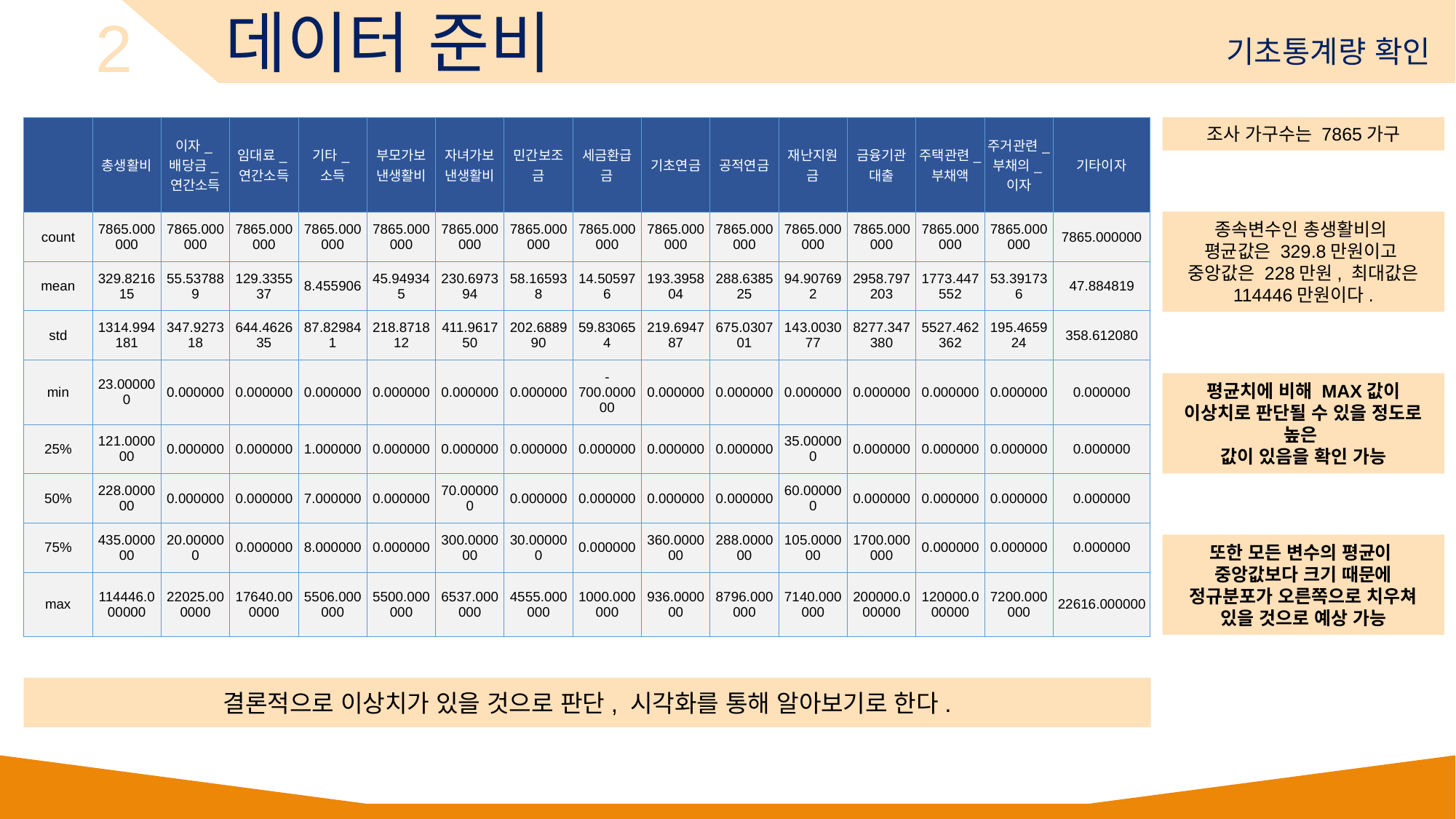

2

데이터 준비
기초통계량 확인
|  | 총생활비 | 이자\_배당금\_연간소득 | 임대료\_연간소득 | 기타\_소득 | 부모가보낸생활비 | 자녀가보낸생활비 | 민간보조금 | 세금환급금 | 기초연금 | 공적연금 | 재난지원금 | 금융기관대출 | 주택관련\_부채액 | 주거관련\_부채의\_이자 | 기타이자 |
| --- | --- | --- | --- | --- | --- | --- | --- | --- | --- | --- | --- | --- | --- | --- | --- |
| count | 7865.000000 | 7865.000000 | 7865.000000 | 7865.000000 | 7865.000000 | 7865.000000 | 7865.000000 | 7865.000000 | 7865.000000 | 7865.000000 | 7865.000000 | 7865.000000 | 7865.000000 | 7865.000000 | 7865.000000 |
| mean | 329.821615 | 55.537889 | 129.335537 | 8.455906 | 45.949345 | 230.697394 | 58.165938 | 14.505976 | 193.395804 | 288.638525 | 94.907692 | 2958.797203 | 1773.447552 | 53.391736 | 47.884819 |
| std | 1314.994181 | 347.927318 | 644.462635 | 87.829841 | 218.871812 | 411.961750 | 202.688990 | 59.830654 | 219.694787 | 675.030701 | 143.003077 | 8277.347380 | 5527.462362 | 195.465924 | 358.612080 |
| min | 23.000000 | 0.000000 | 0.000000 | 0.000000 | 0.000000 | 0.000000 | 0.000000 | -700.000000 | 0.000000 | 0.000000 | 0.000000 | 0.000000 | 0.000000 | 0.000000 | 0.000000 |
| 25% | 121.000000 | 0.000000 | 0.000000 | 1.000000 | 0.000000 | 0.000000 | 0.000000 | 0.000000 | 0.000000 | 0.000000 | 35.000000 | 0.000000 | 0.000000 | 0.000000 | 0.000000 |
| 50% | 228.000000 | 0.000000 | 0.000000 | 7.000000 | 0.000000 | 70.000000 | 0.000000 | 0.000000 | 0.000000 | 0.000000 | 60.000000 | 0.000000 | 0.000000 | 0.000000 | 0.000000 |
| 75% | 435.000000 | 20.000000 | 0.000000 | 8.000000 | 0.000000 | 300.000000 | 30.000000 | 0.000000 | 360.000000 | 288.000000 | 105.000000 | 1700.000000 | 0.000000 | 0.000000 | 0.000000 |
| max | 114446.000000 | 22025.000000 | 17640.000000 | 5506.000000 | 5500.000000 | 6537.000000 | 4555.000000 | 1000.000000 | 936.000000 | 8796.000000 | 7140.000000 | 200000.000000 | 120000.000000 | 7200.000000 | 22616.000000 |
조사 가구수는 7865가구
종속변수인 총생활비의
평균값은 329.8만원이고
중앙값은 228만원, 최대값은 114446만원이다.
평균치에 비해 MAX값이 이상치로 판단될 수 있을 정도로 높은
값이 있음을 확인 가능
또한 모든 변수의 평균이
중앙값보다 크기 때문에 정규분포가 오른쪽으로 치우쳐 있을 것으로 예상 가능
결론적으로 이상치가 있을 것으로 판단, 시각화를 통해 알아보기로 한다.